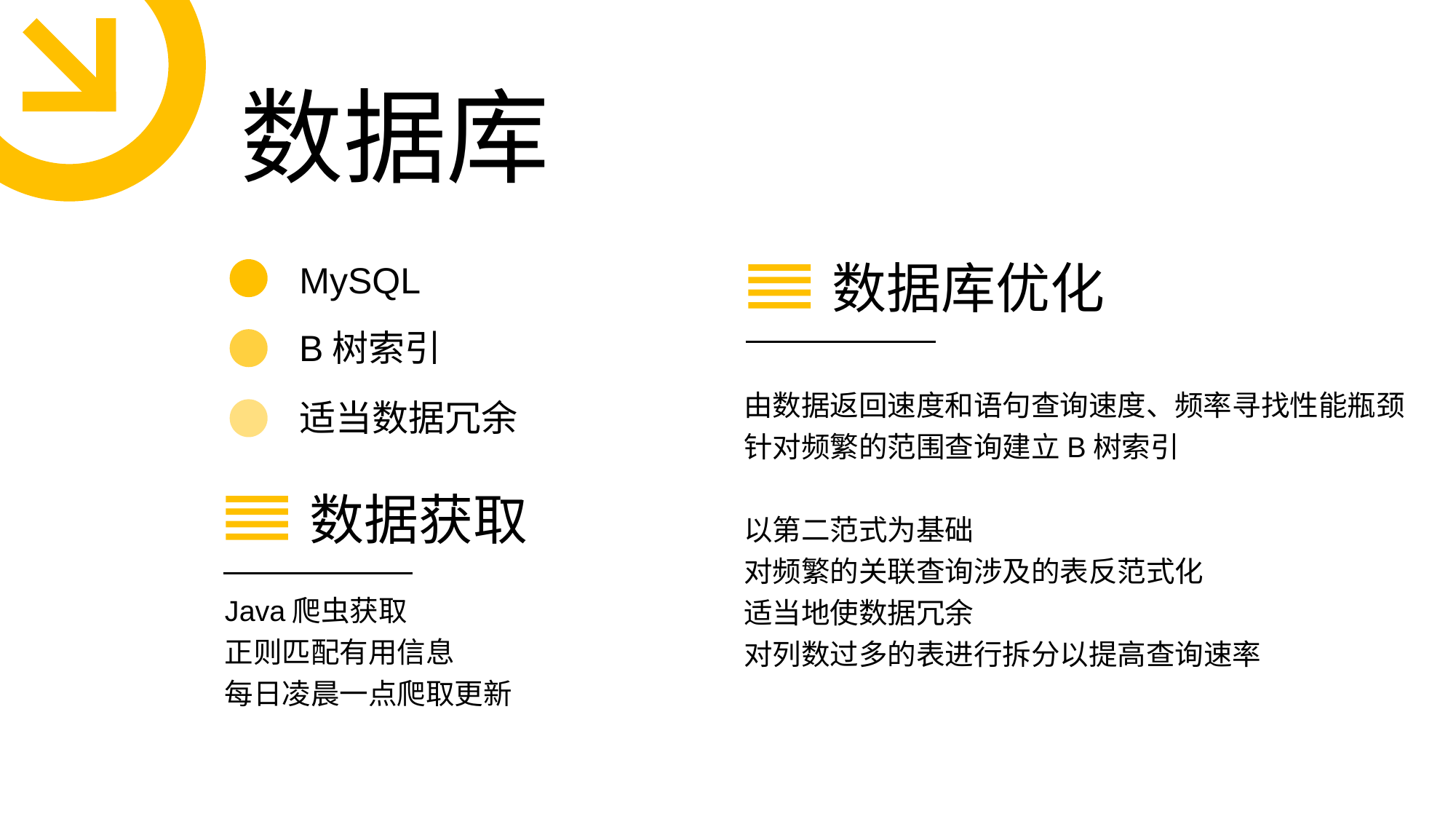

数据库
数据库优化
MySQL

B树索引

由数据返回速度和语句查询速度、频率寻找性能瓶颈
针对频繁的范围查询建立B树索引

以第二范式为基础
对频繁的关联查询涉及的表反范式化
适当地使数据冗余
对列数过多的表进行拆分以提高查询速率
适当数据冗余

数据获取

Java爬虫获取
正则匹配有用信息
每日凌晨一点爬取更新